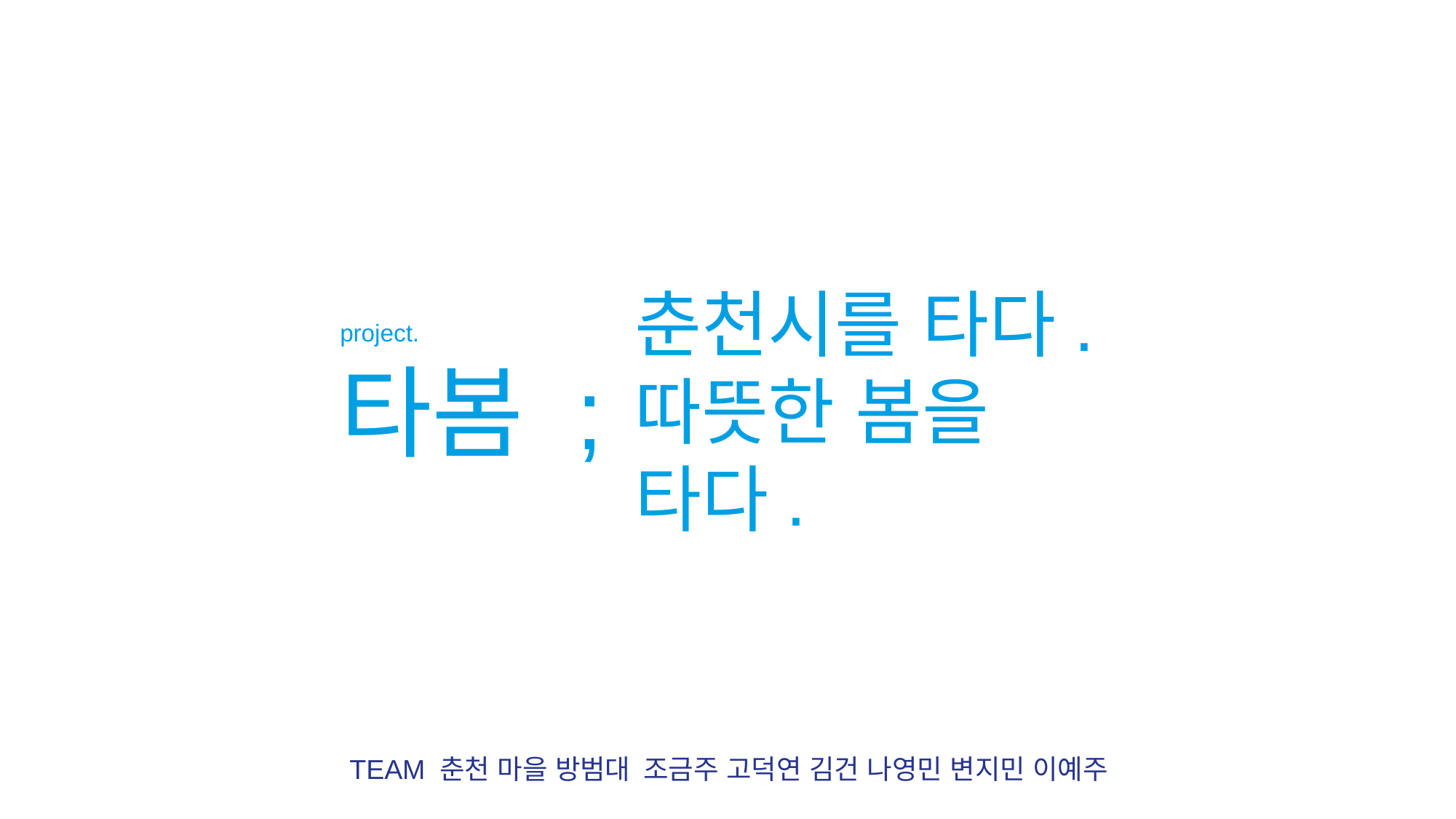

춘천시를 타다.
따뜻한 봄을 타다.
project.
타봄 ;
TEAM 춘천 마을 방범대
조금주 고덕연 김건 나영민 변지민 이예주